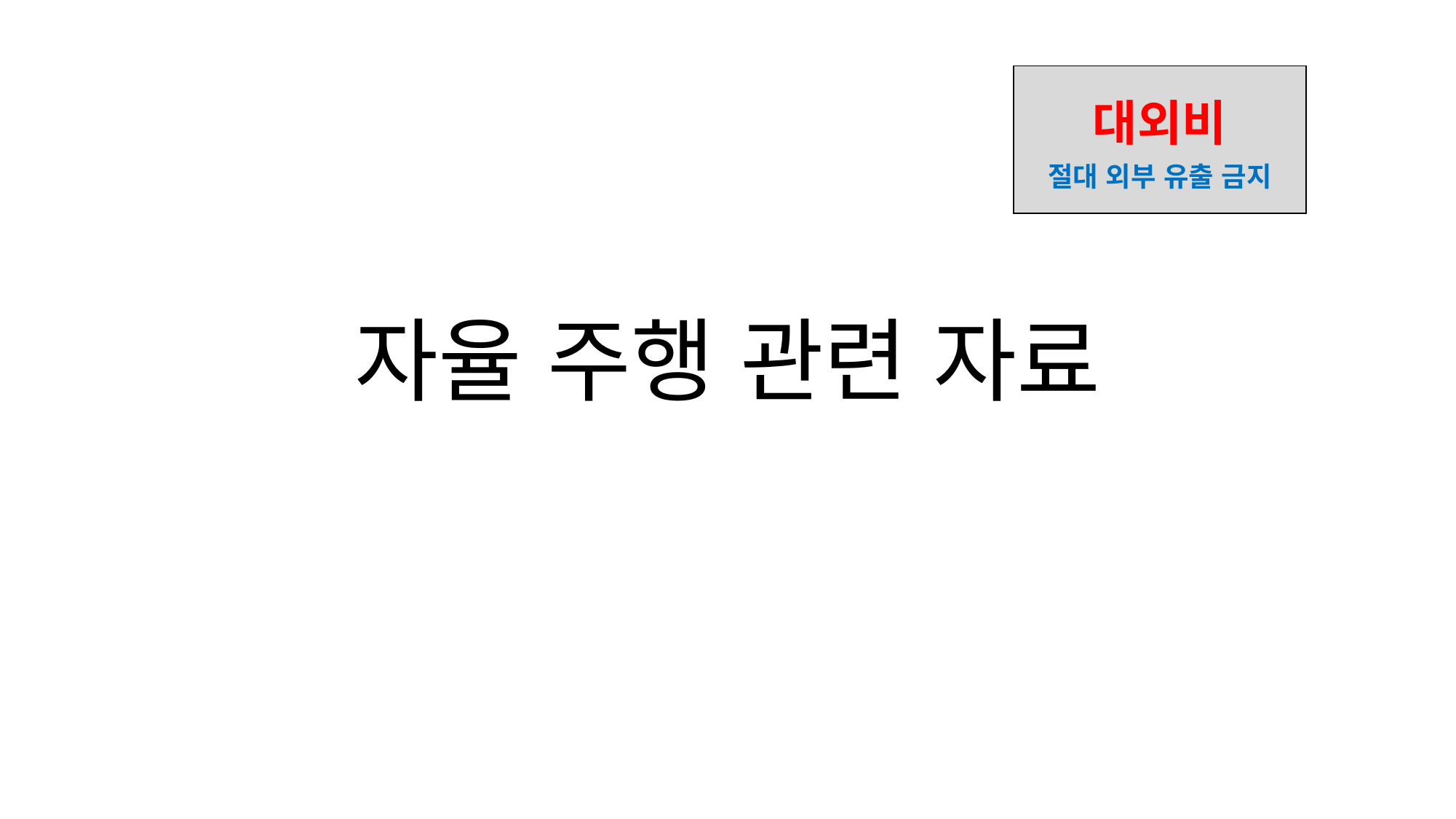

| 대외비 절대 외부 유출 금지 |
| --- |
# 자율 주행 관련 자료